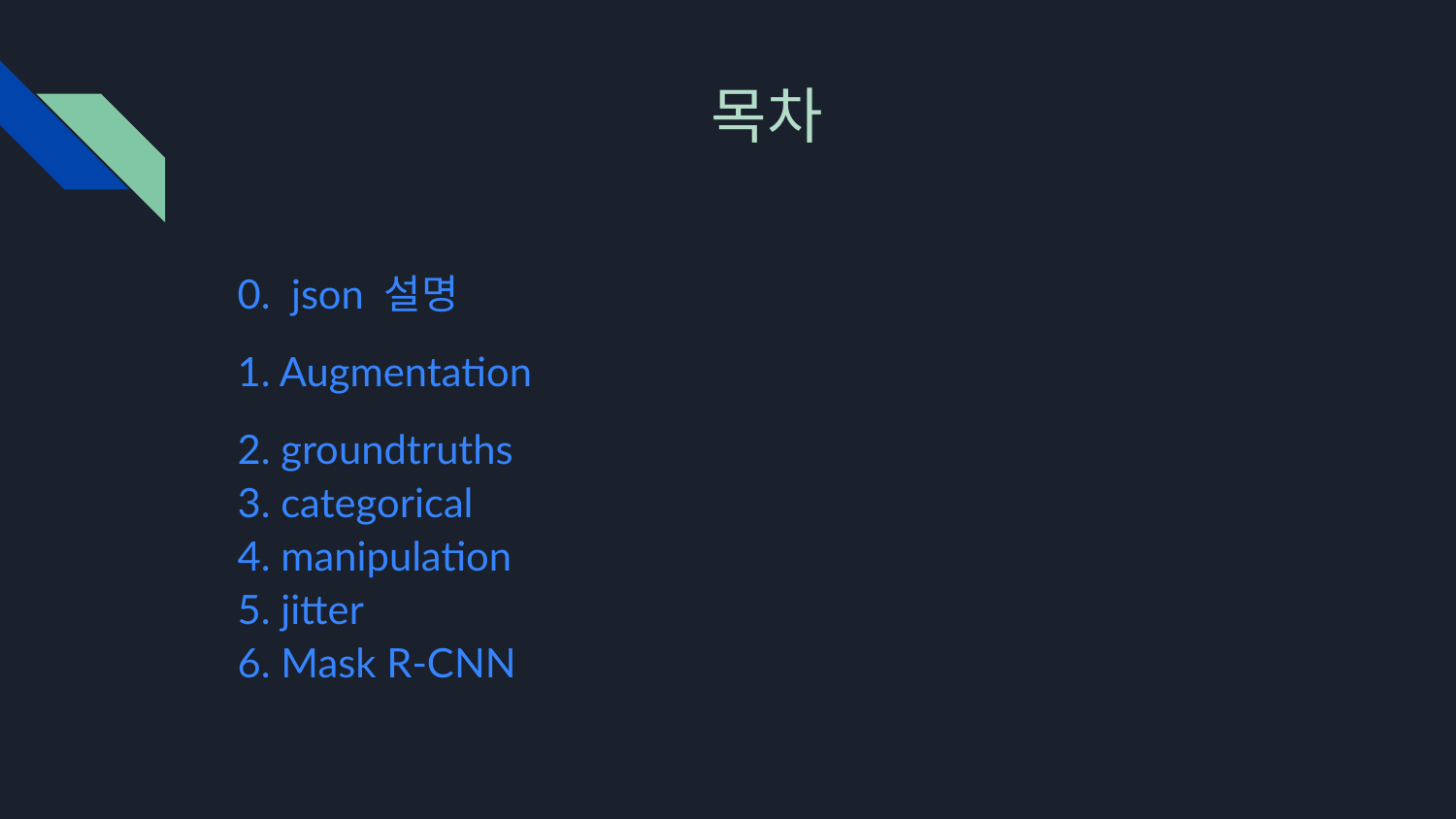

# 목차
0.  json 설명
1. Augmentation
2. groundtruths
3. categorical
4. manipulation
5. jitter
6. Mask R-CNN